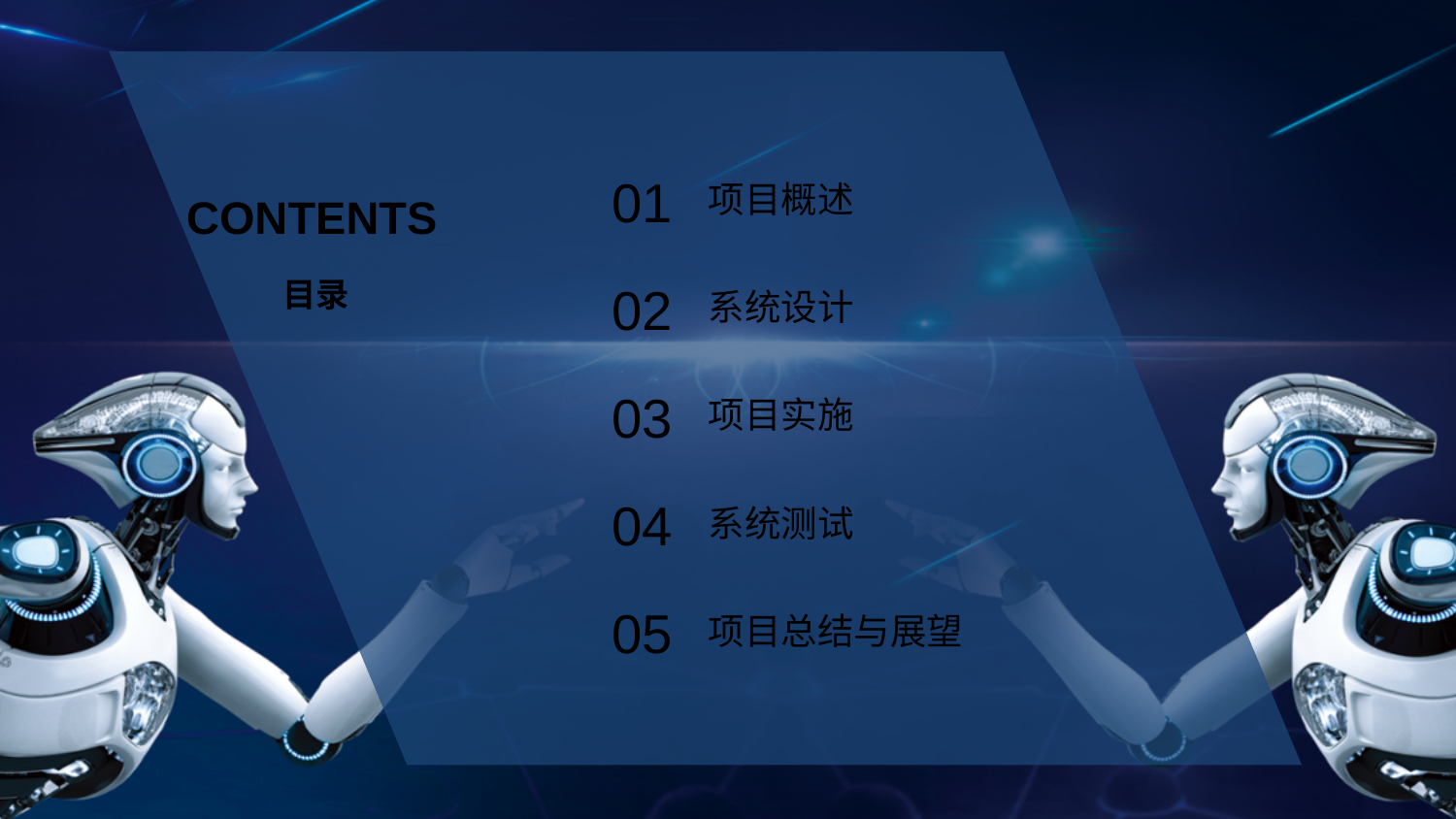

01
项目概述
CONTENTS
02
目录
系统设计
03
项目实施
04
系统测试
05
项目总结与展望